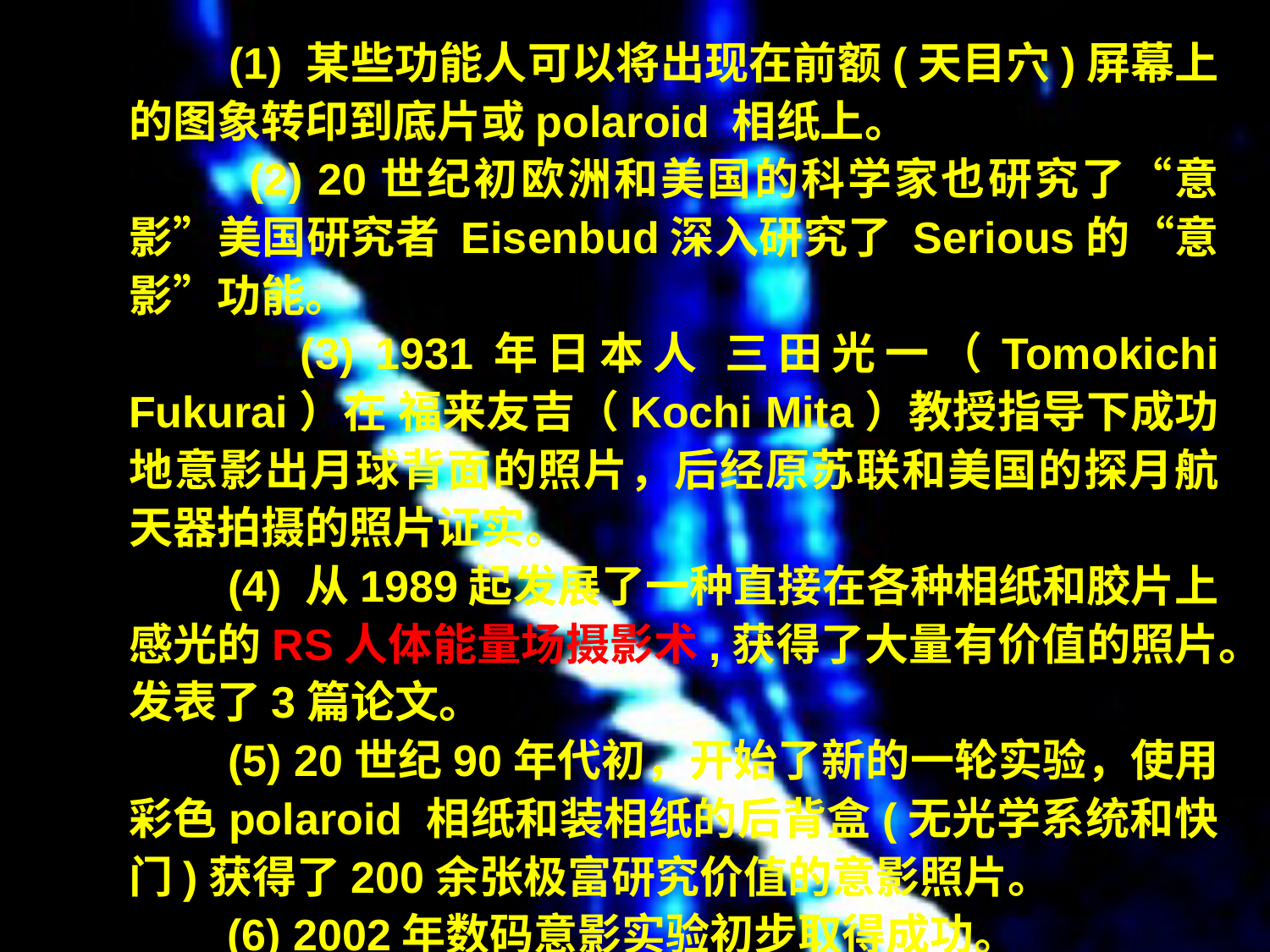

(1) 某些功能人可以将出现在前额(天目穴)屏幕上的图象转印到底片或polaroid 相纸上。
        (2) 20世纪初欧洲和美国的科学家也研究了“意影”美国研究者 Eisenbud深入研究了 Serious的“意影”功能。
        (3) 1931年日本人 三田光一（Tomokichi Fukurai）在 福来友吉（Kochi Mita）教授指导下成功地意影出月球背面的照片，后经原苏联和美国的探月航天器拍摄的照片证实。
        (4) 从1989起发展了一种直接在各种相纸和胶片上感光的RS人体能量场摄影术,获得了大量有价值的照片。发表了3篇论文。
        (5) 20世纪90年代初，开始了新的一轮实验，使用彩色polaroid 相纸和装相纸的后背盒(无光学系统和快门)获得了200余张极富研究价值的意影照片。
        (6) 2002年数码意影实验初步取得成功。